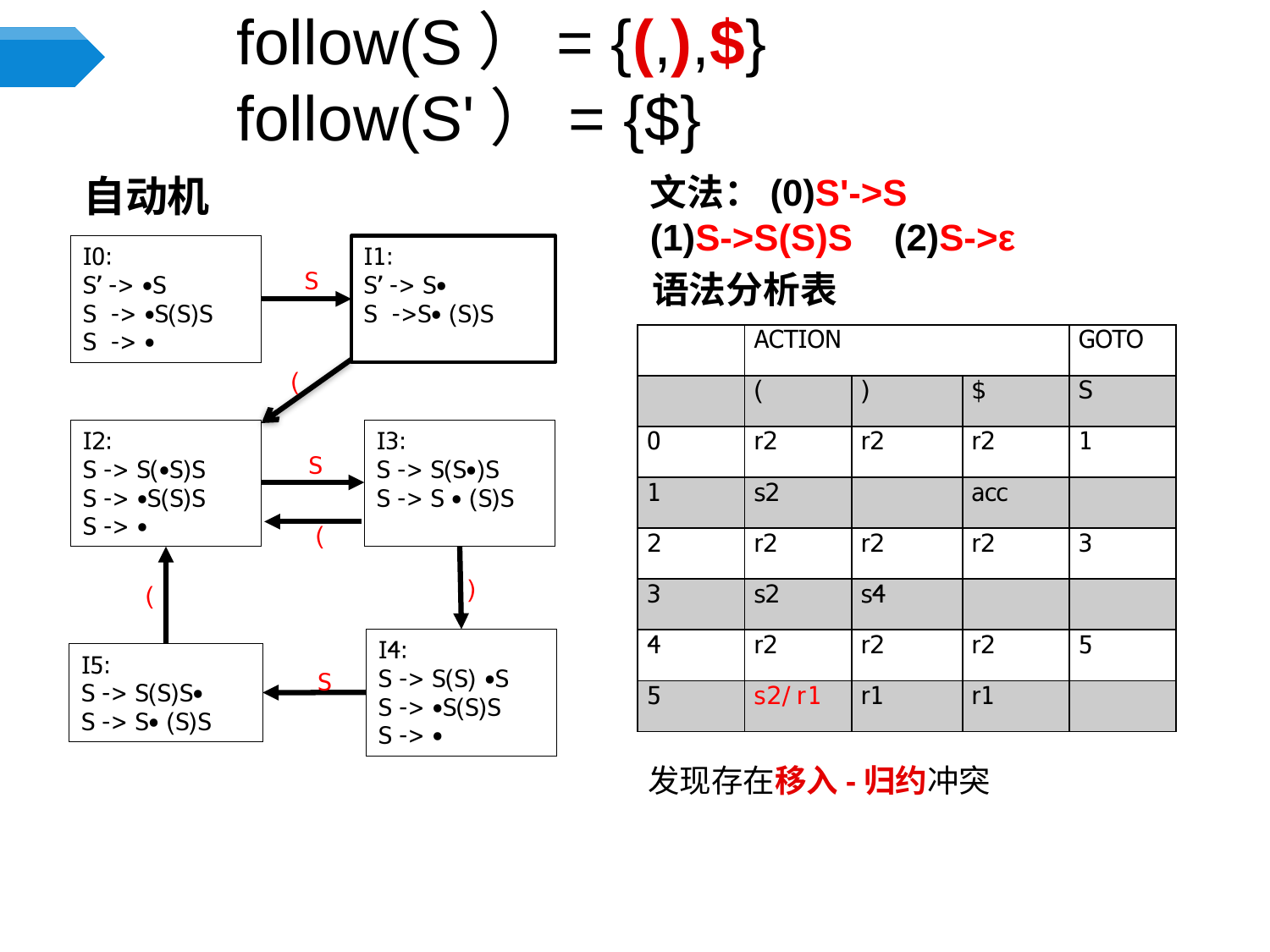

follow(S）= {(,),$}
follow(S'）= {$}
自动机
文法：(0)S'->S
(1)S->S(S)S    (2)S->ε

I0:
S’ -> •S
S  -> •S(S)S
S  -> •
I1:
S’ -> S•
S  ->S• (S)S

S
语法分析表
|  | ACTION |  |  | GOTO |
| --- | --- | --- | --- | --- |
|  | ( | ) | $ | S |
| 0 | r2 | r2 | r2 | 1 |
| 1 | s2 |  | acc |  |
| 2 | r2 | r2 | r2 | 3 |
| 3 | s2 | s4 |  |  |
| 4 | r2 | r2 | r2 | 5 |
| 5 | s2/r1 | r1 | r1 |  |
(
I2:
S -> S(•S)S
S -> •S(S)S
S -> •
I3:
S -> S(S•)S
S -> S • (S)S

S
(
)
(
I4:
S -> S(S) •S
S -> •S(S)S
S -> •
I5:
S -> S(S)S•
S -> S• (S)S
S
发现存在移入-归约冲突